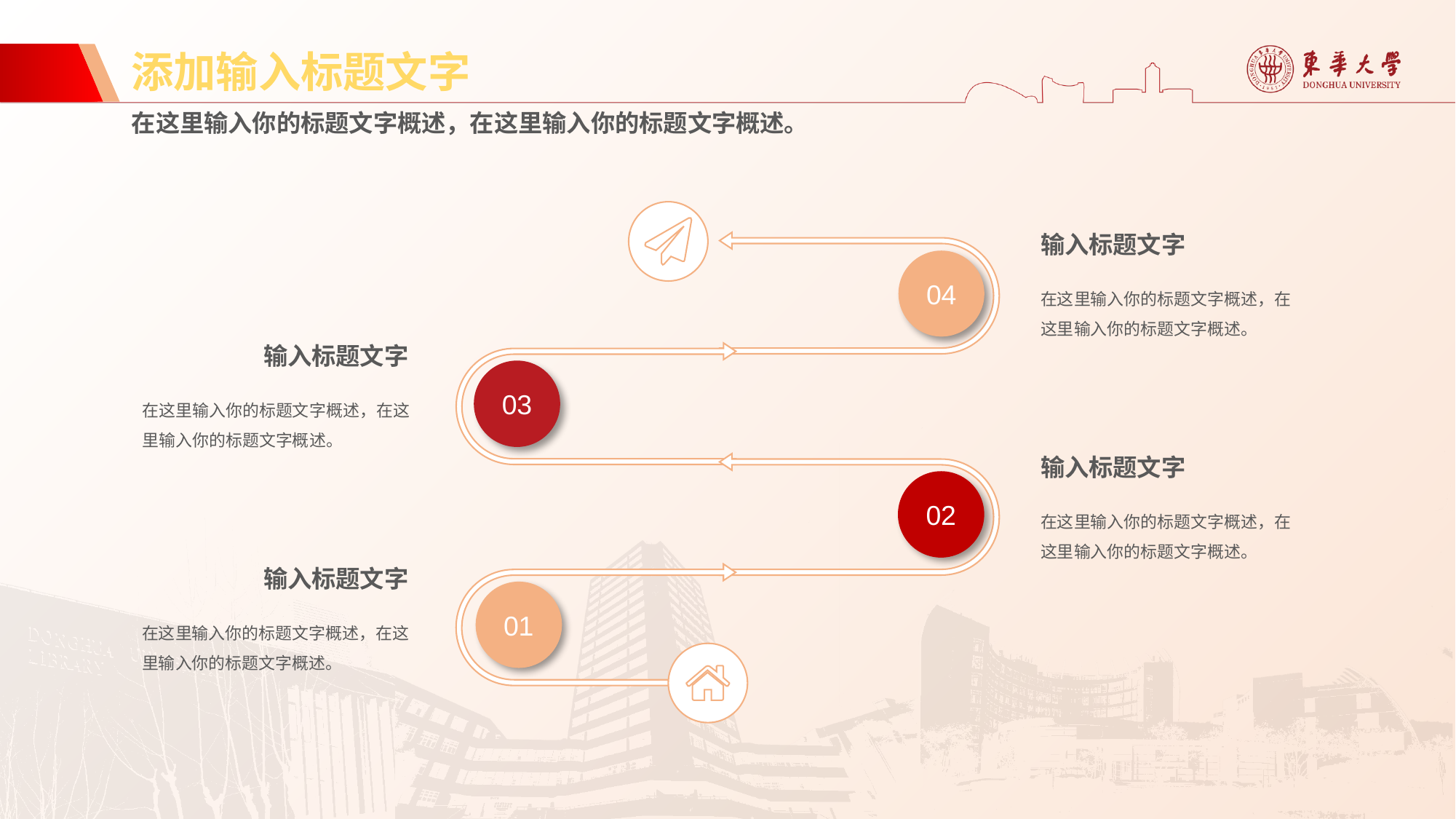

添加输入标题文字
在这里输入你的标题文字概述，在这里输入你的标题文字概述。

输入标题文字
04
在这里输入你的标题文字概述，在这里输入你的标题文字概述。
输入标题文字
03
在这里输入你的标题文字概述，在这里输入你的标题文字概述。
输入标题文字
02
在这里输入你的标题文字概述，在这里输入你的标题文字概述。
输入标题文字
01
在这里输入你的标题文字概述，在这里输入你的标题文字概述。